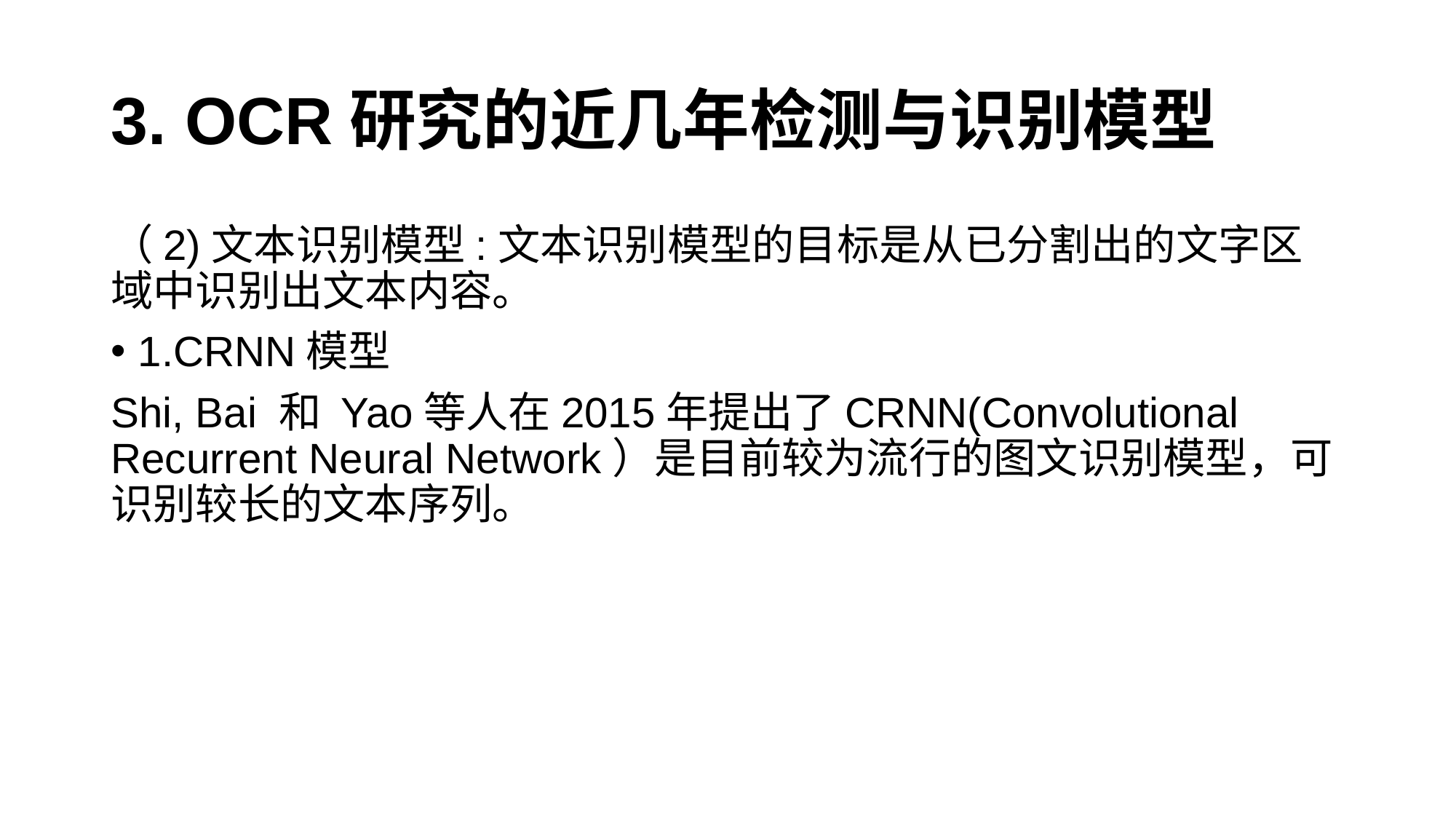

# 3. OCR研究的近几年检测与识别模型
（2)文本识别模型:文本识别模型的目标是从已分割出的文字区域中识别出文本内容。
1.CRNN模型
Shi, Bai 和 Yao等人在2015年提出了CRNN(Convolutional Recurrent Neural Network）是目前较为流行的图文识别模型，可识别较长的文本序列。